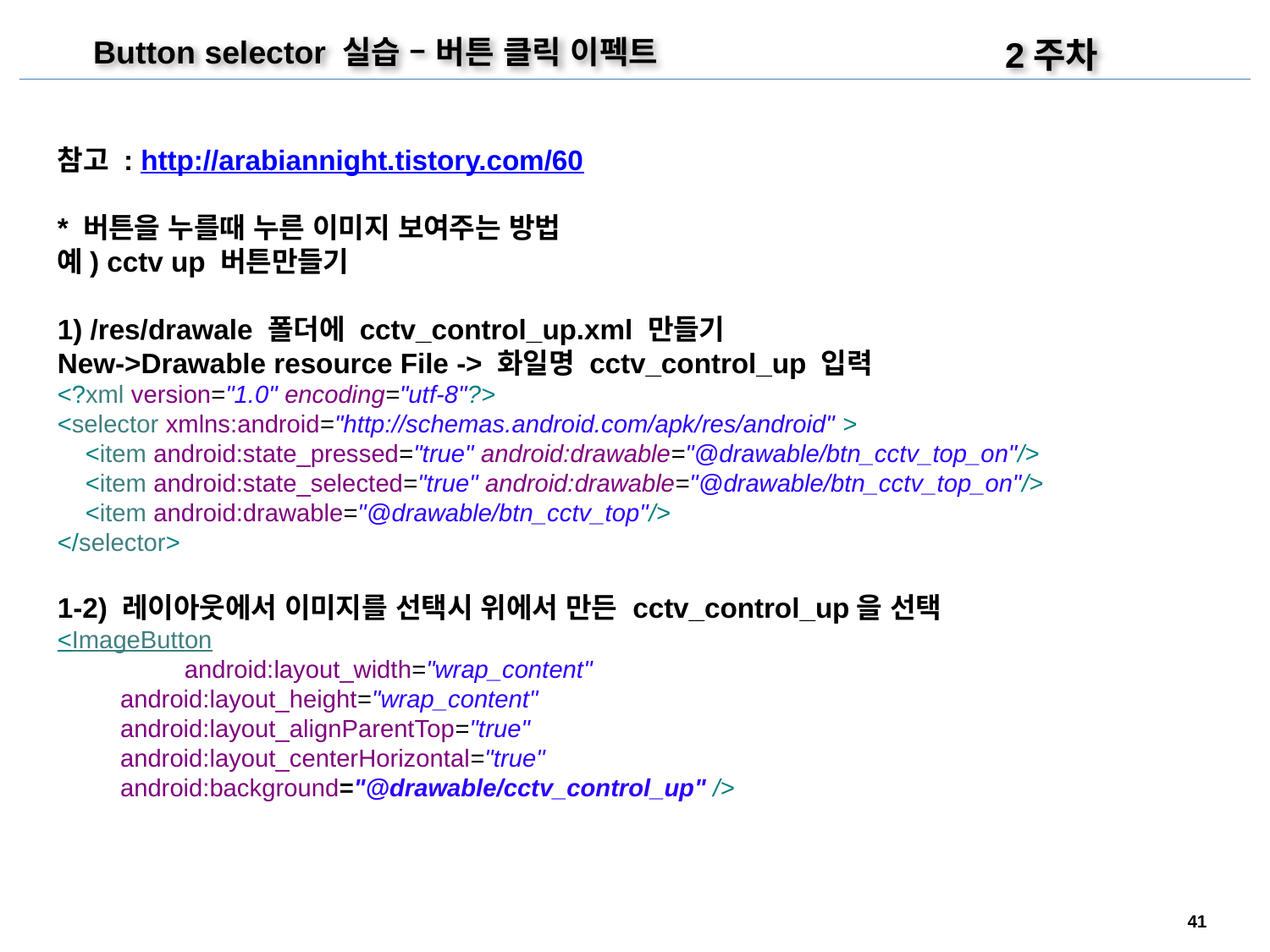

2주차
Button selector 실습 – 버튼 클릭 이펙트
참고 : http://arabiannight.tistory.com/60

* 버튼을 누를때 누른 이미지 보여주는 방법
예) cctv up 버튼만들기

1) /res/drawale 폴더에 cctv_control_up.xml 만들기
New->Drawable resource File -> 화일명 cctv_control_up 입력
<?xml version="1.0" encoding="utf-8"?>
<selector xmlns:android="http://schemas.android.com/apk/res/android" >
    <item android:state_pressed="true" android:drawable="@drawable/btn_cctv_top_on"/>
    <item android:state_selected="true" android:drawable="@drawable/btn_cctv_top_on"/>
    <item android:drawable="@drawable/btn_cctv_top"/>
</selector>

1-2) 레이아웃에서 이미지를 선택시 위에서 만든 cctv_control_up을 선택
<ImageButton
	android:layout_width="wrap_content"
         android:layout_height="wrap_content"
         android:layout_alignParentTop="true"
         android:layout_centerHorizontal="true"
         android:background="@drawable/cctv_control_up" />